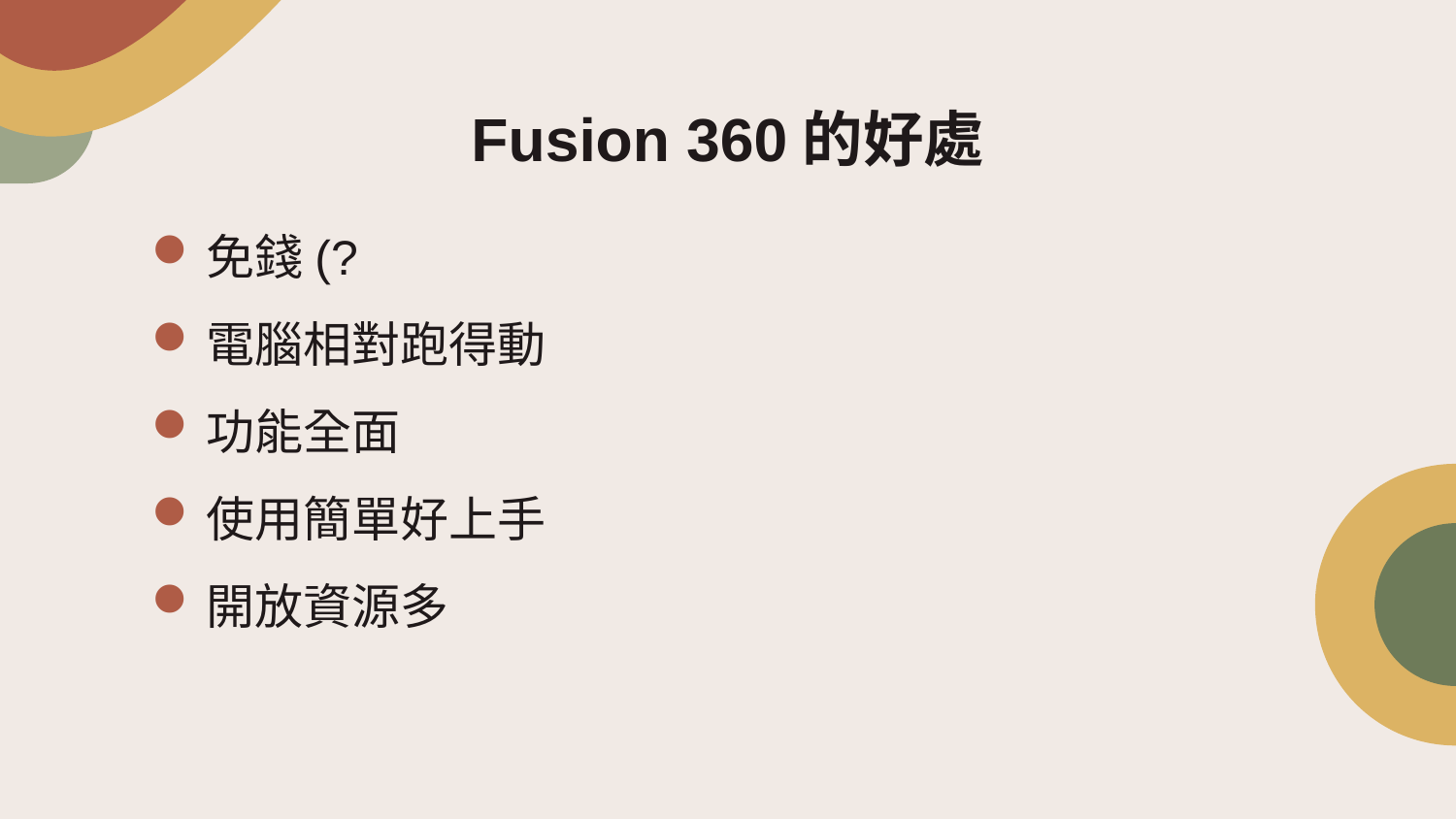

# Fusion 360的好處
免錢(?
電腦相對跑得動
功能全面
使用簡單好上手
開放資源多